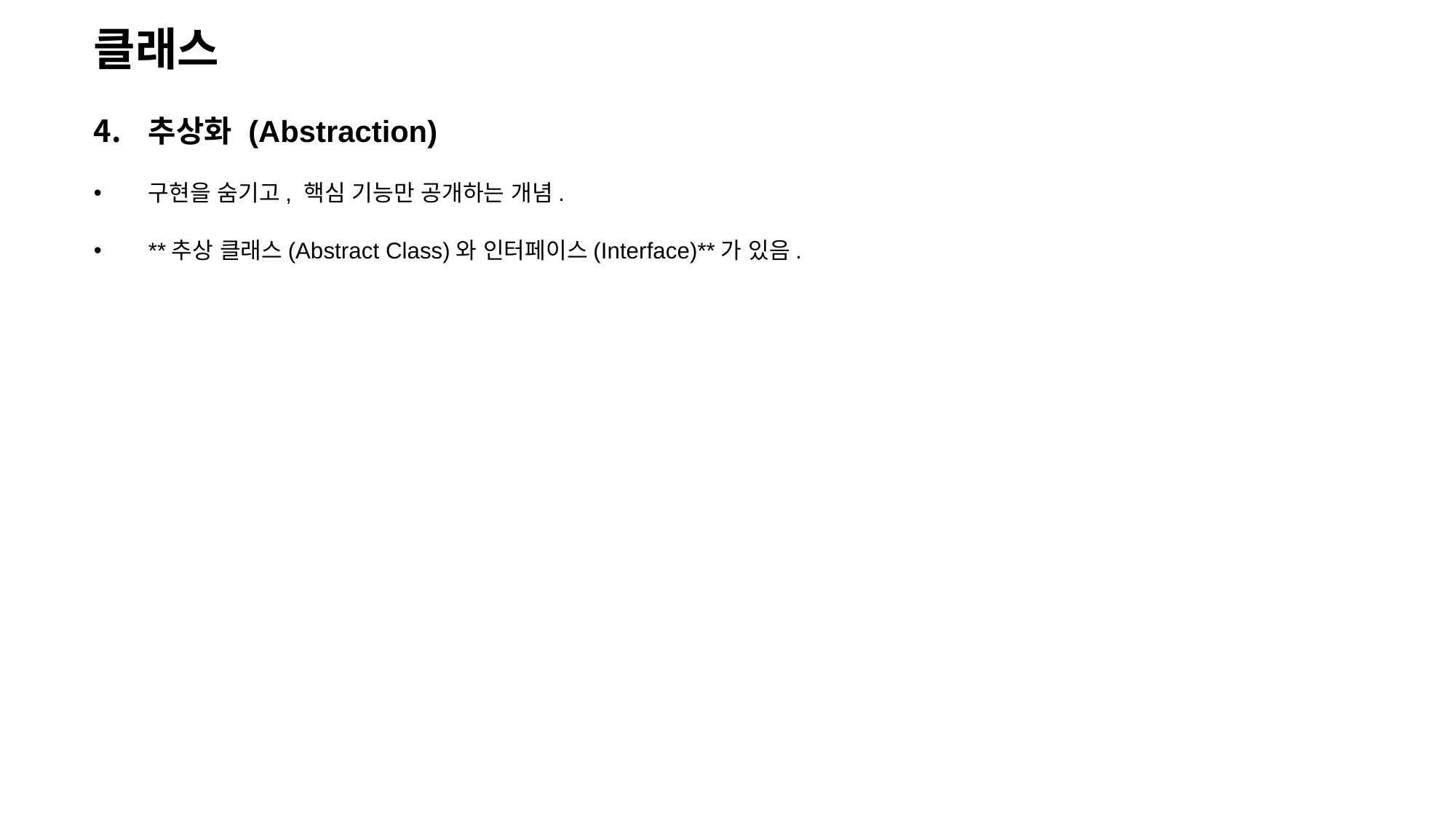

클래스
추상화 (Abstraction)
구현을 숨기고, 핵심 기능만 공개하는 개념.
**추상 클래스(Abstract Class)와 인터페이스(Interface)**가 있음.